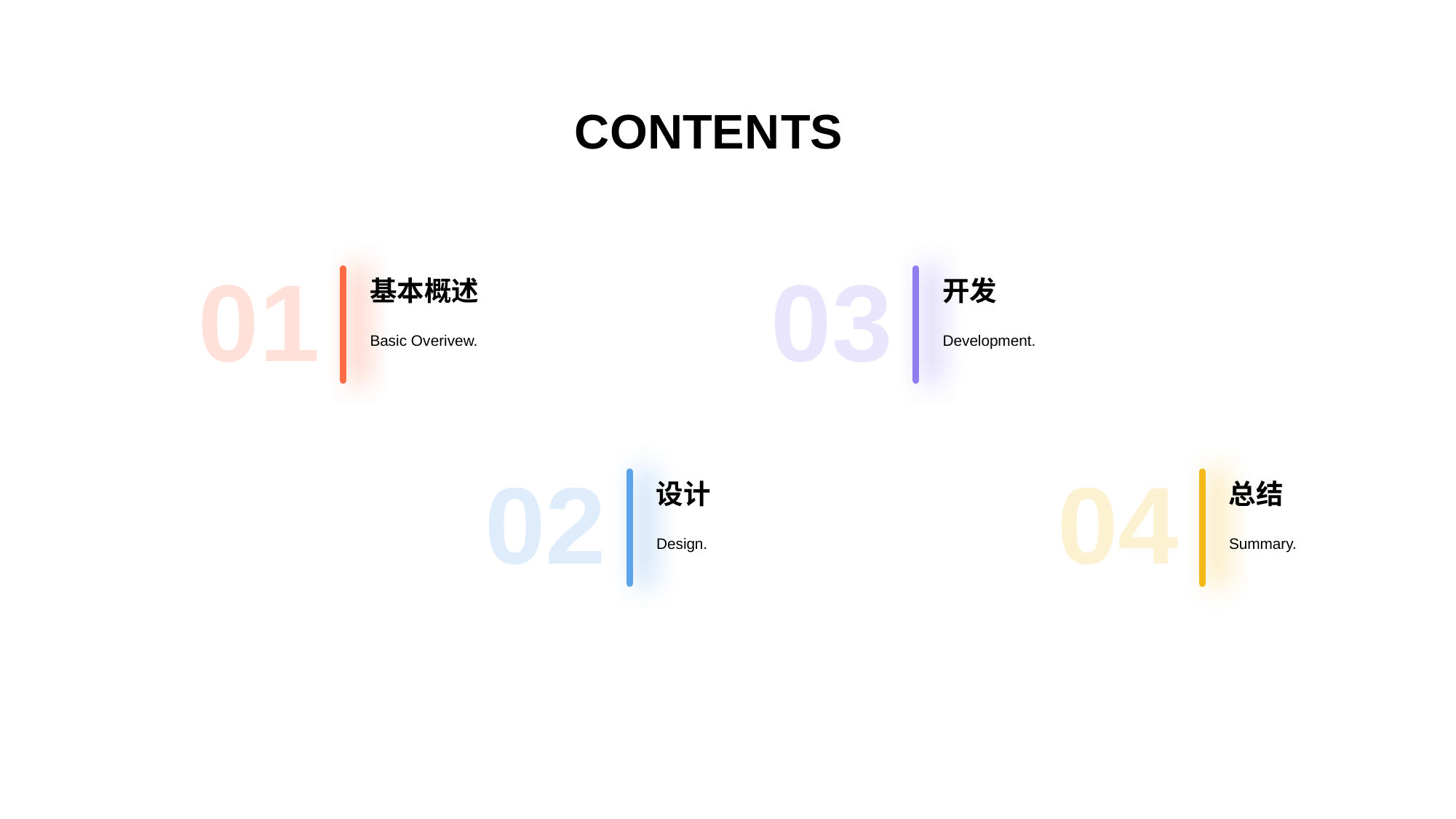

CONTEN TS
01
基本概述
Basic Overivew.
03
开发
Development.
02
设计
Design.
04
总结
Summary.